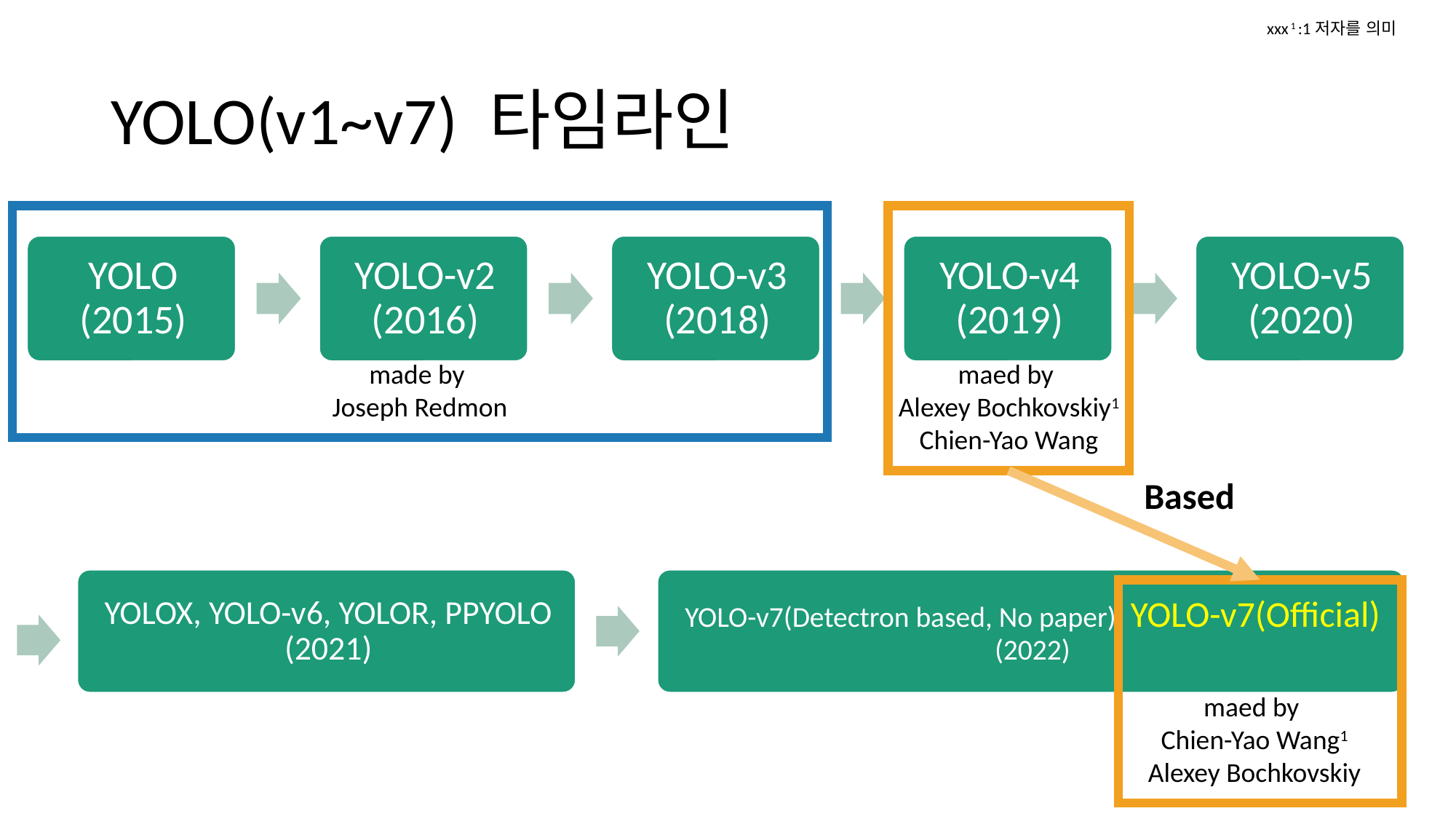

xxx 1 :1저자를 의미
# YOLO(v1~v7) 타임라인
YOLO
(2015)

YOLO-v2
(2016)

YOLO-v3
(2018)

YOLO-v4
(2019)

YOLO-v5
(2020)

maed by
Alexey Bochkovskiy1
Chien-Yao Wang
made by
Joseph Redmon
Based
YOLOX, YOLO-v6, YOLOR, PPYOLO
(2021)

YOLO-v7(Detectron based, No paper), YOLO-v7(Official)
(2022)

maed by
Chien-Yao Wang1
Alexey Bochkovskiy